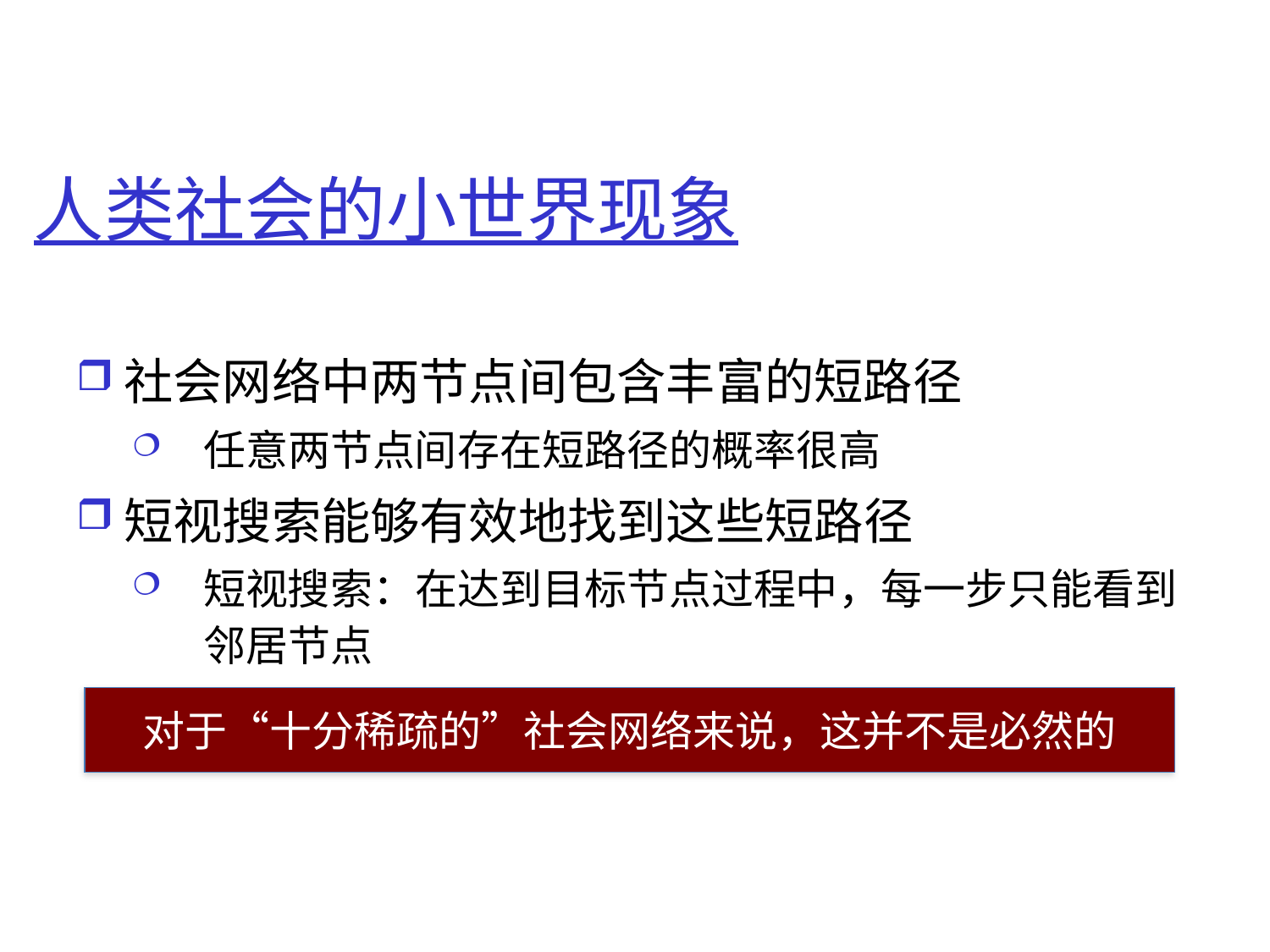

# 人类社会的小世界现象
社会网络中两节点间包含丰富的短路径
任意两节点间存在短路径的概率很高
短视搜索能够有效地找到这些短路径
短视搜索：在达到目标节点过程中，每一步只能看到邻居节点

对于“十分稀疏的”社会网络来说，这并不是必然的